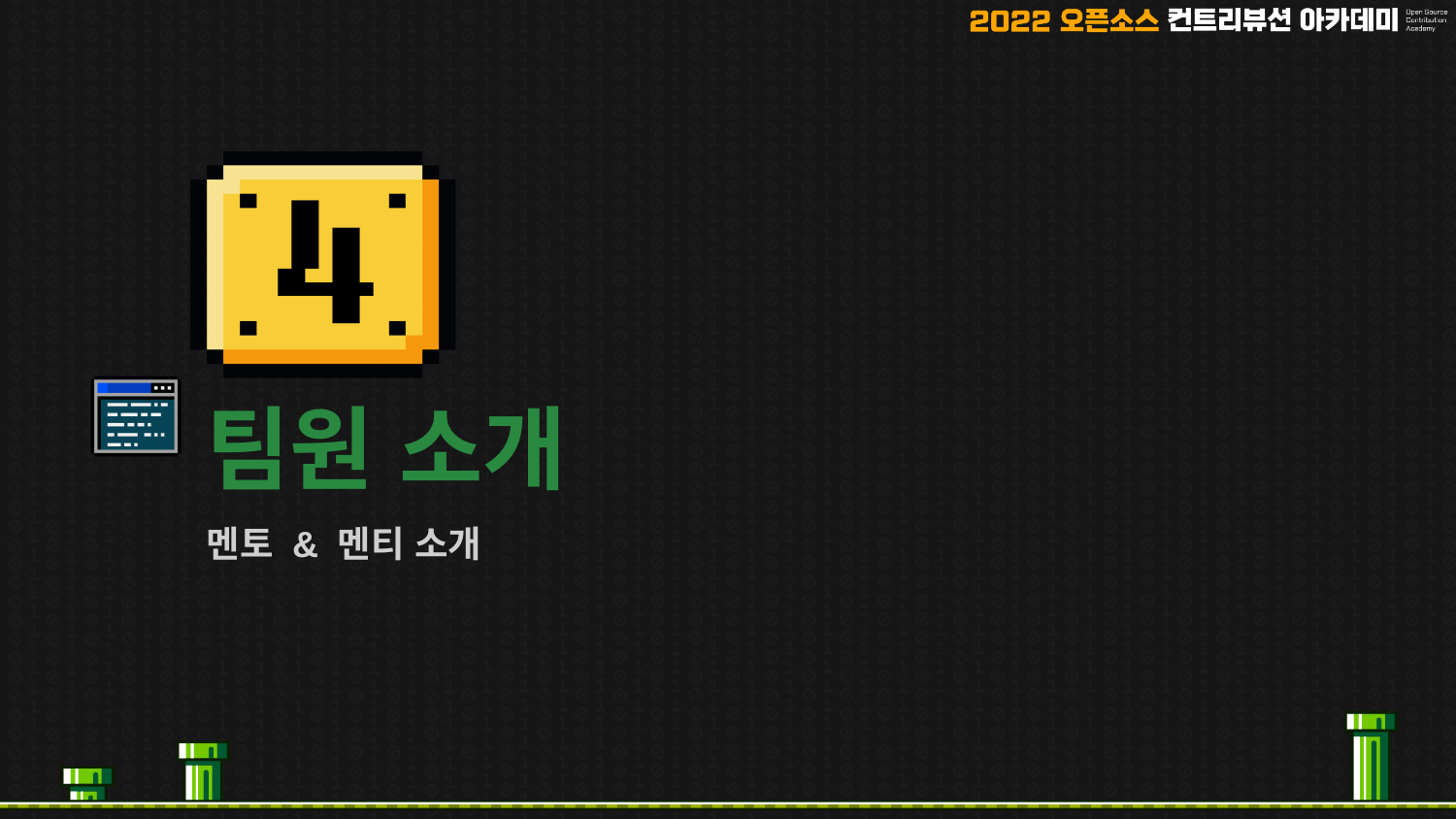

# 팀원 소개
멘토 & 멘티 소개